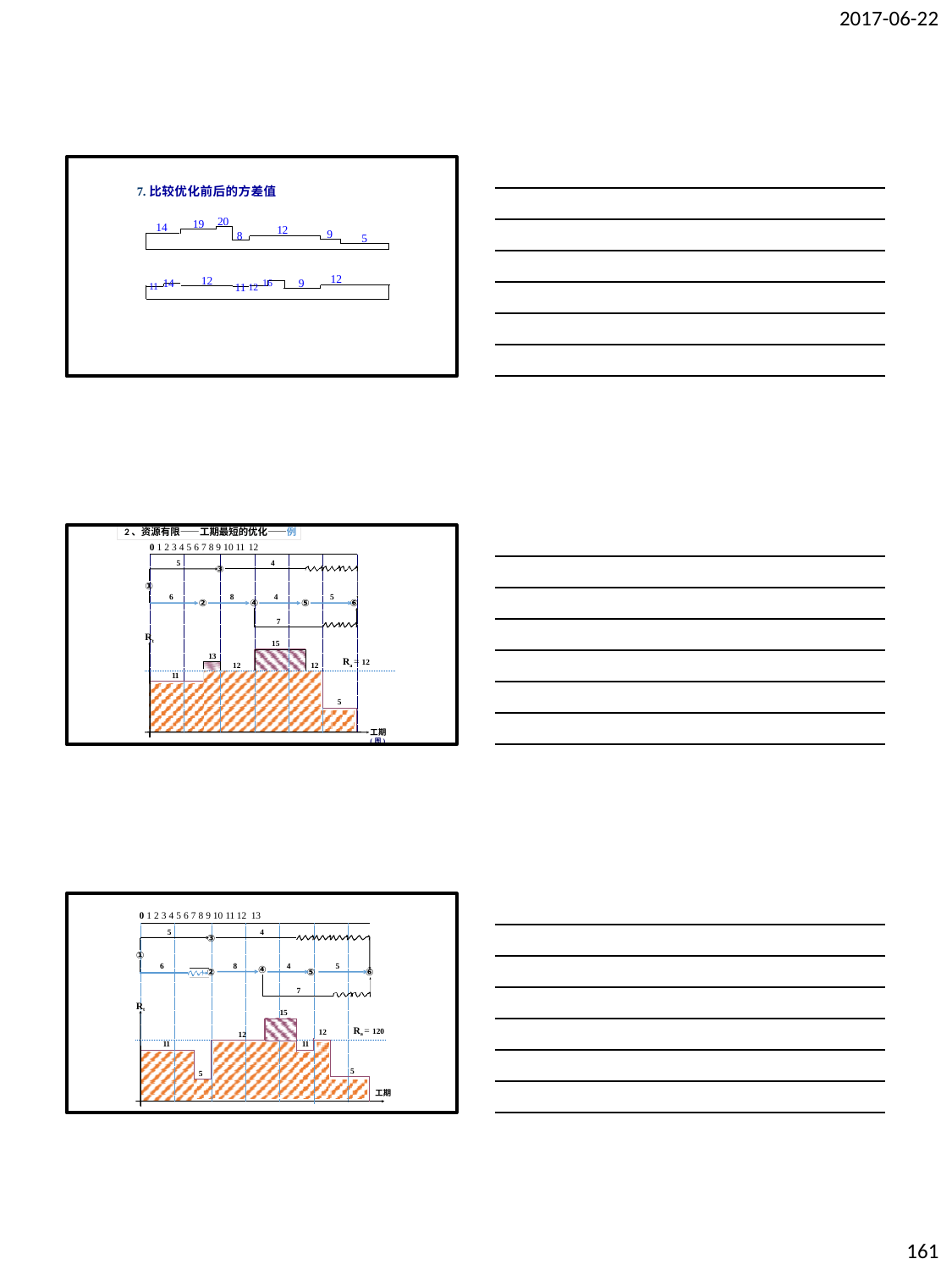

2017-06-22

7.比较优化前后的方差值

20
19
14

12
9

8

5

11 14
12
12
11 12 16
9

2、资源有限——工期最短的优化——例
0 1 2 3 4 5 6 7 8 9 10 11 12

5	4

③

①

6
8
4
5

②
④
⑤
⑥

7

Rt
15

13

Ra = 12
12
12

11

5

工期(周)

0 1 2 3 4 5 6 7 8 9 10 11 12 13

5	4
③

①

6
8
4
5

④
②
⑤
⑥

7

Rt
15

Ra = 120
12
12
11
11

5
5

工期

161